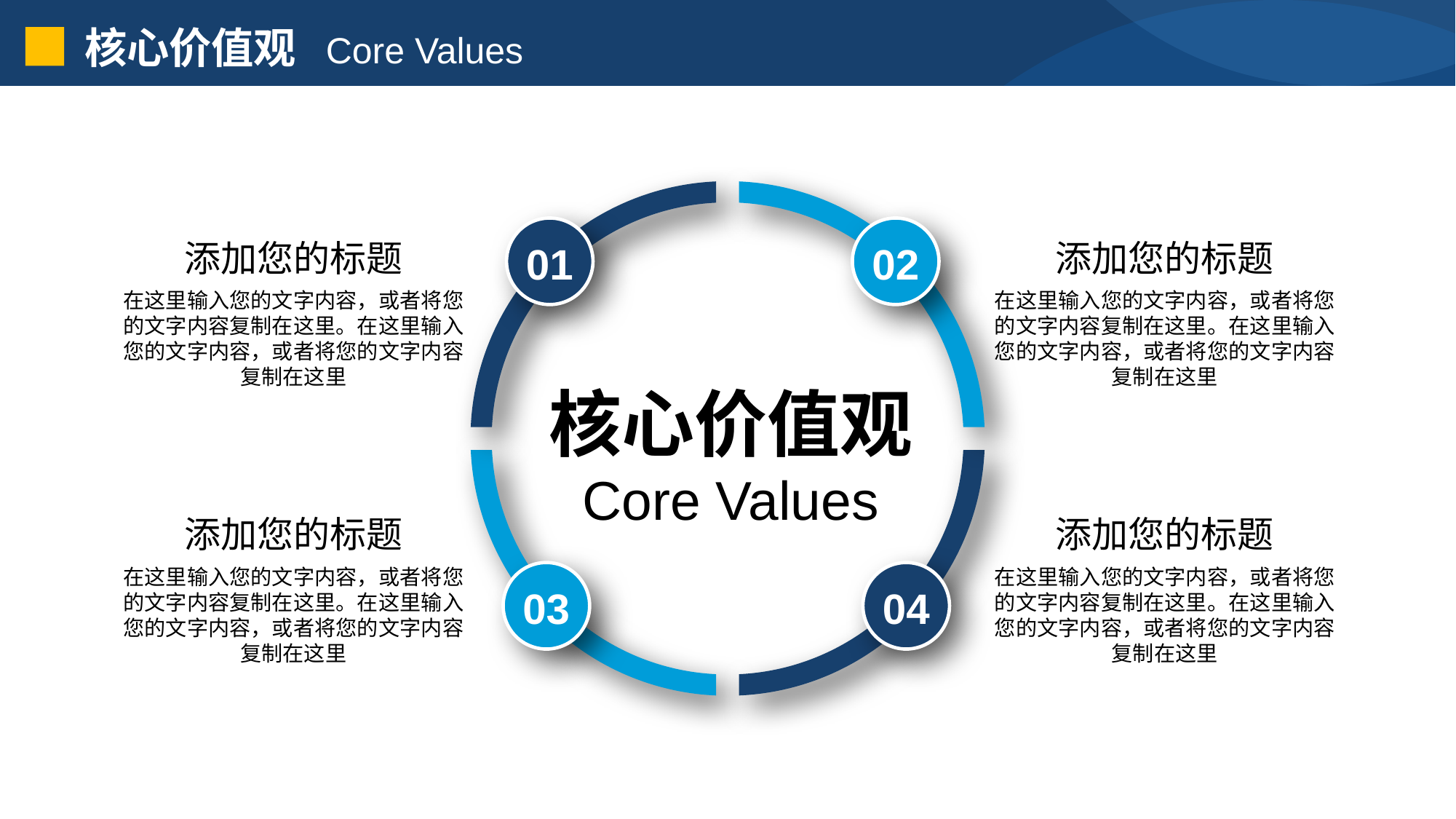

核心价值观  Core Values

01

02
添加您的标题
添加您的标题
在这里输入您的文字内容，或者将您的文字内容复制在这里。在这里输入您的文字内容，或者将您的文字内容复制在这里
在这里输入您的文字内容，或者将您的文字内容复制在这里。在这里输入您的文字内容，或者将您的文字内容复制在这里
核心价值观
Core Values

添加您的标题
添加您的标题
在这里输入您的文字内容，或者将您的文字内容复制在这里。在这里输入您的文字内容，或者将您的文字内容复制在这里
在这里输入您的文字内容，或者将您的文字内容复制在这里。在这里输入您的文字内容，或者将您的文字内容复制在这里

03

04